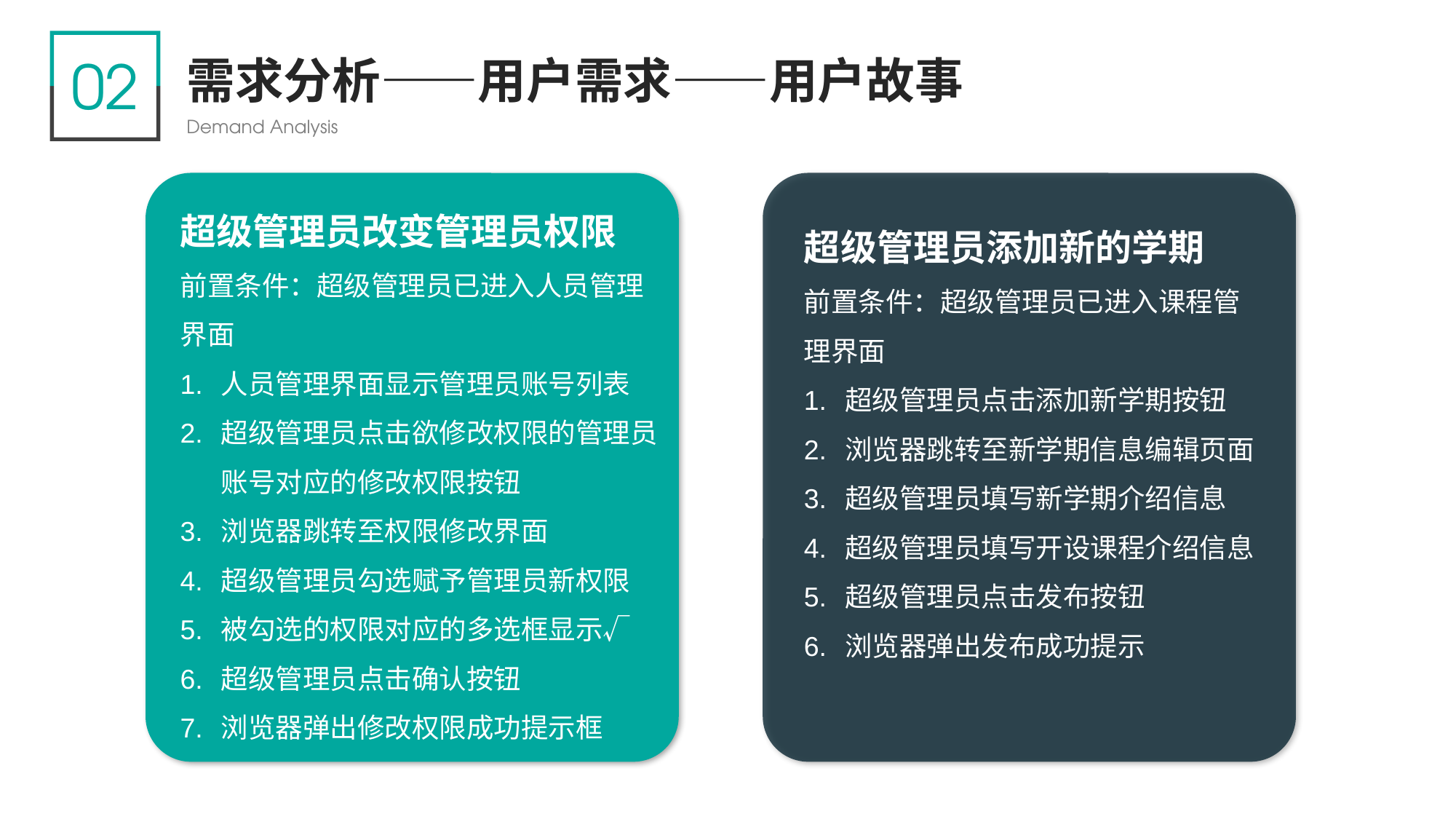

02
需求分析——用户需求——用户故事
Demand Analysis

超级管理员改变管理员权限
前置条件：超级管理员已进入人员管理界面
人员管理界面显示管理员账号列表
超级管理员点击欲修改权限的管理员账号对应的修改权限按钮
浏览器跳转至权限修改界面
超级管理员勾选赋予管理员新权限
被勾选的权限对应的多选框显示√
超级管理员点击确认按钮
浏览器弹出修改权限成功提示框

超级管理员添加新的学期
前置条件：超级管理员已进入课程管理界面
超级管理员点击添加新学期按钮
浏览器跳转至新学期信息编辑页面
超级管理员填写新学期介绍信息
超级管理员填写开设课程介绍信息
超级管理员点击发布按钮
浏览器弹出发布成功提示